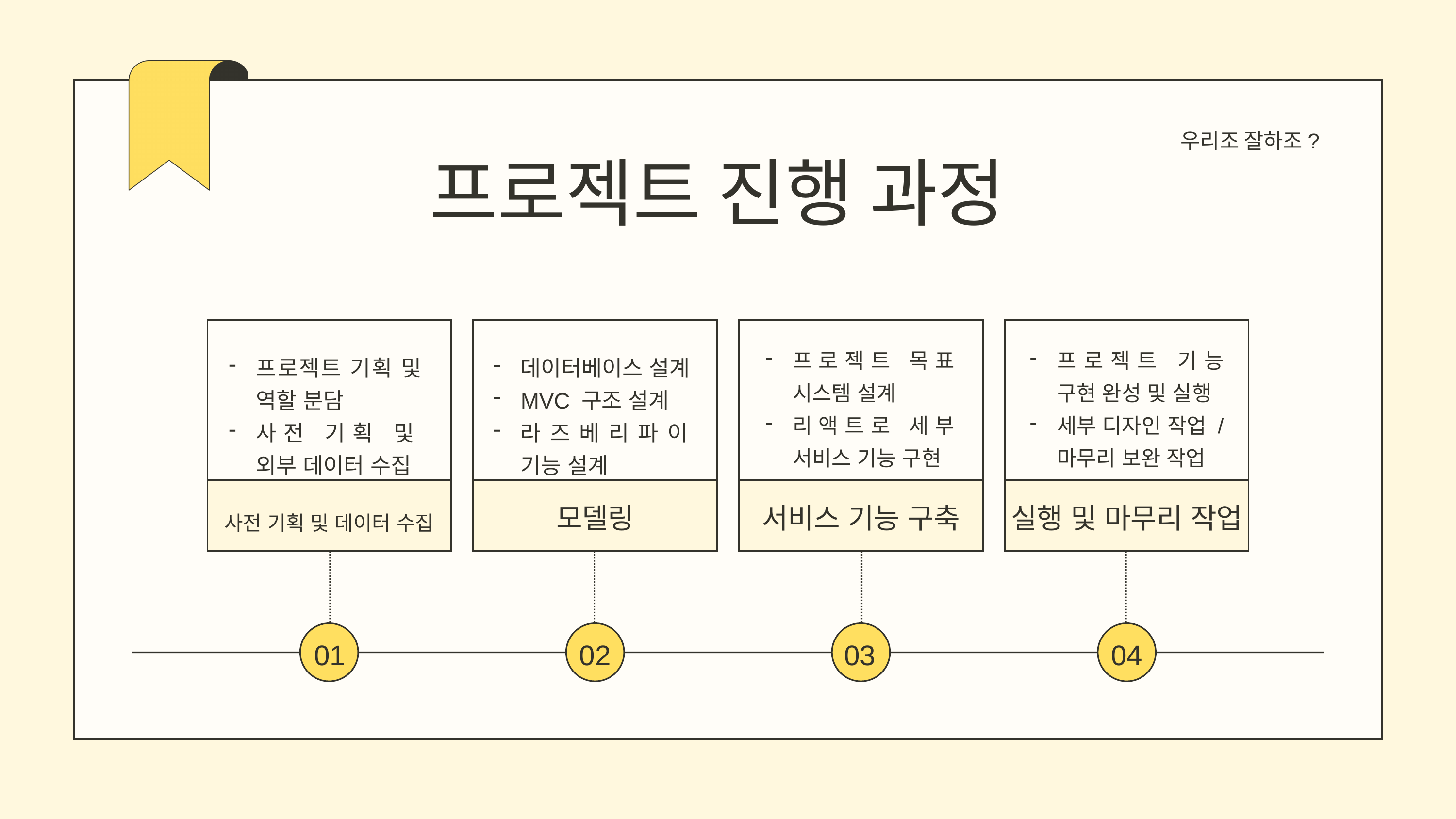

우리조 잘하조?
프로젝트 진행 과정

프로젝트 목표 시스템 설계
리액트로 세부 서비스 기능 구현
프로젝트 기능 구현 완성 및 실행
세부 디자인 작업 / 마무리 보완 작업
프로젝트 기획 및 역할 분담
사전 기획 및
외부 데이터 수집
데이터베이스 설계
MVC 구조 설계
라즈베리파이
기능 설계

사전 기획 및 데이터 수집
모델링
서비스 기능 구축
실행 및 마무리 작업

01
02
03
04